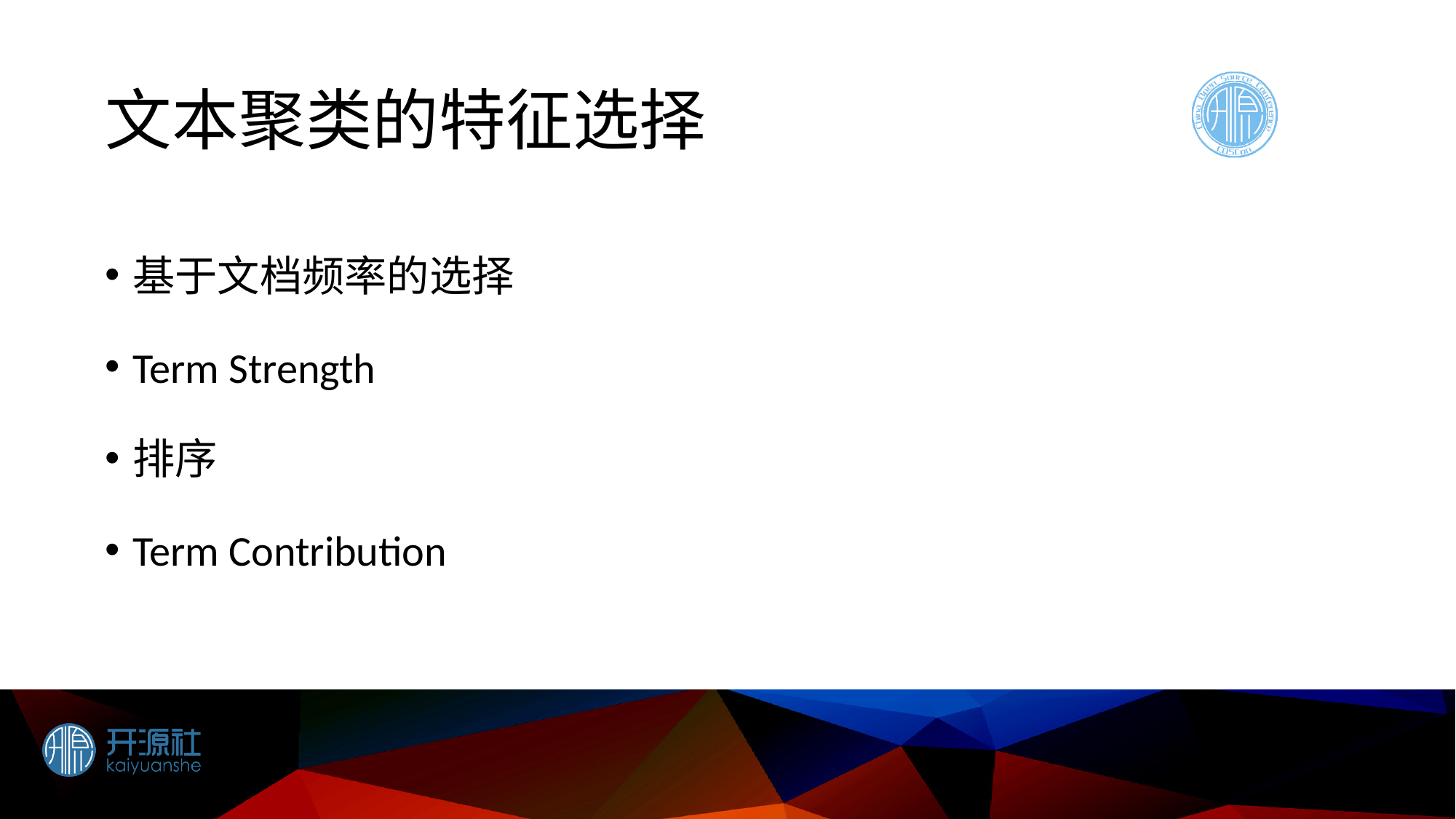

# 文本聚类的特征选择
基于文档频率的选择
Term Strength
排序
Term Contribution